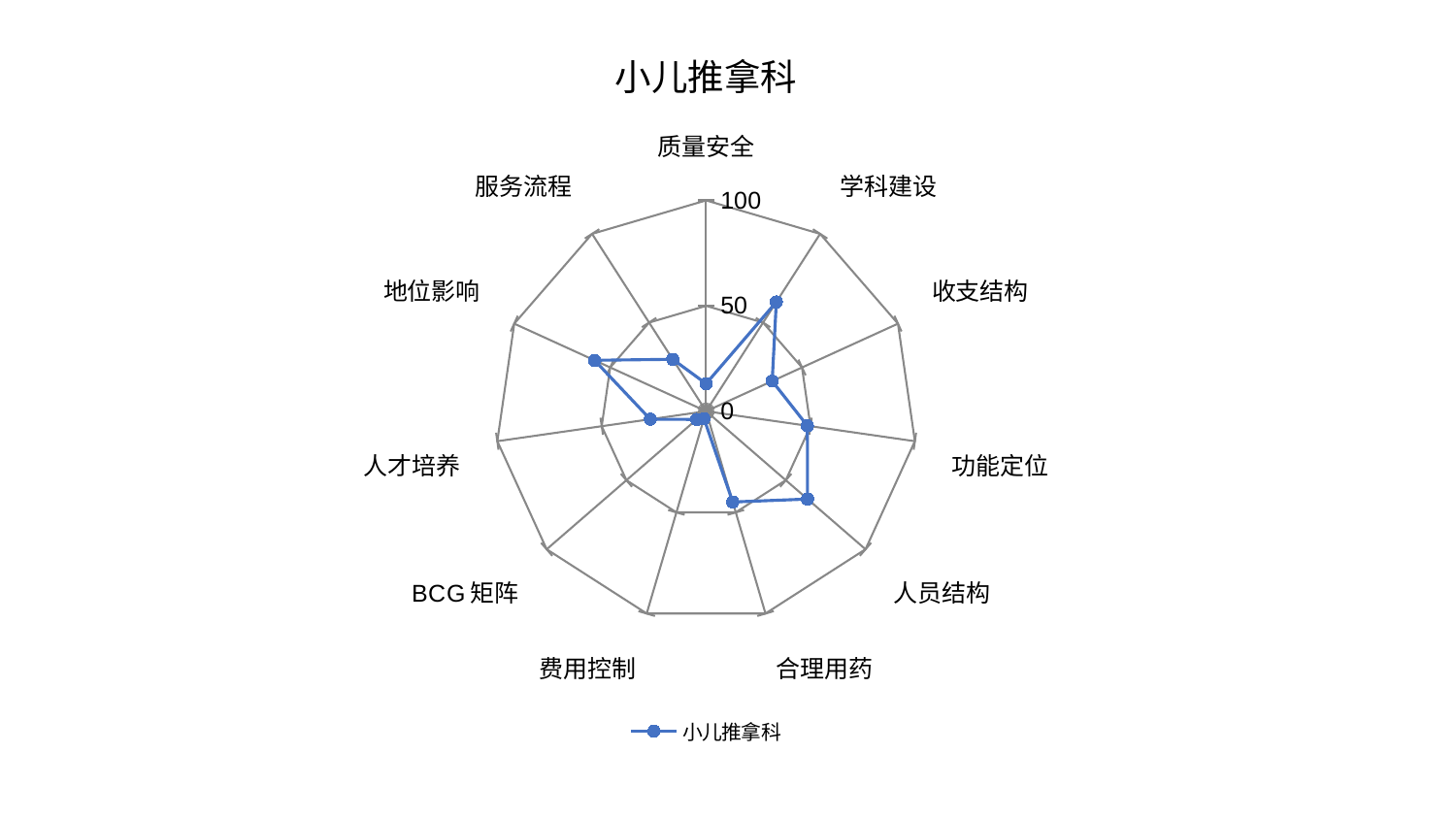

### Chart: 小儿推拿科

| Category | 小儿推拿科 |
|---|---|
| 质量安全 | 13.049221362883113 |
| 学科建设 | 61.59498475418711 |
| 收支结构 | 34.453379169175555 |
| 功能定位 | 48.52934947039279 |
| 人员结构 | 63.63572737897196 |
| 合理用药 | 44.88278721056046 |
| 费用控制 | 3.638113666546868 |
| BCG矩阵 | 5.964526905784565 |
| 人才培养 | 26.748321277665667 |
| 地位影响 | 58.15811081564467 |
| 服务流程 | 29.2708627555107 |
117